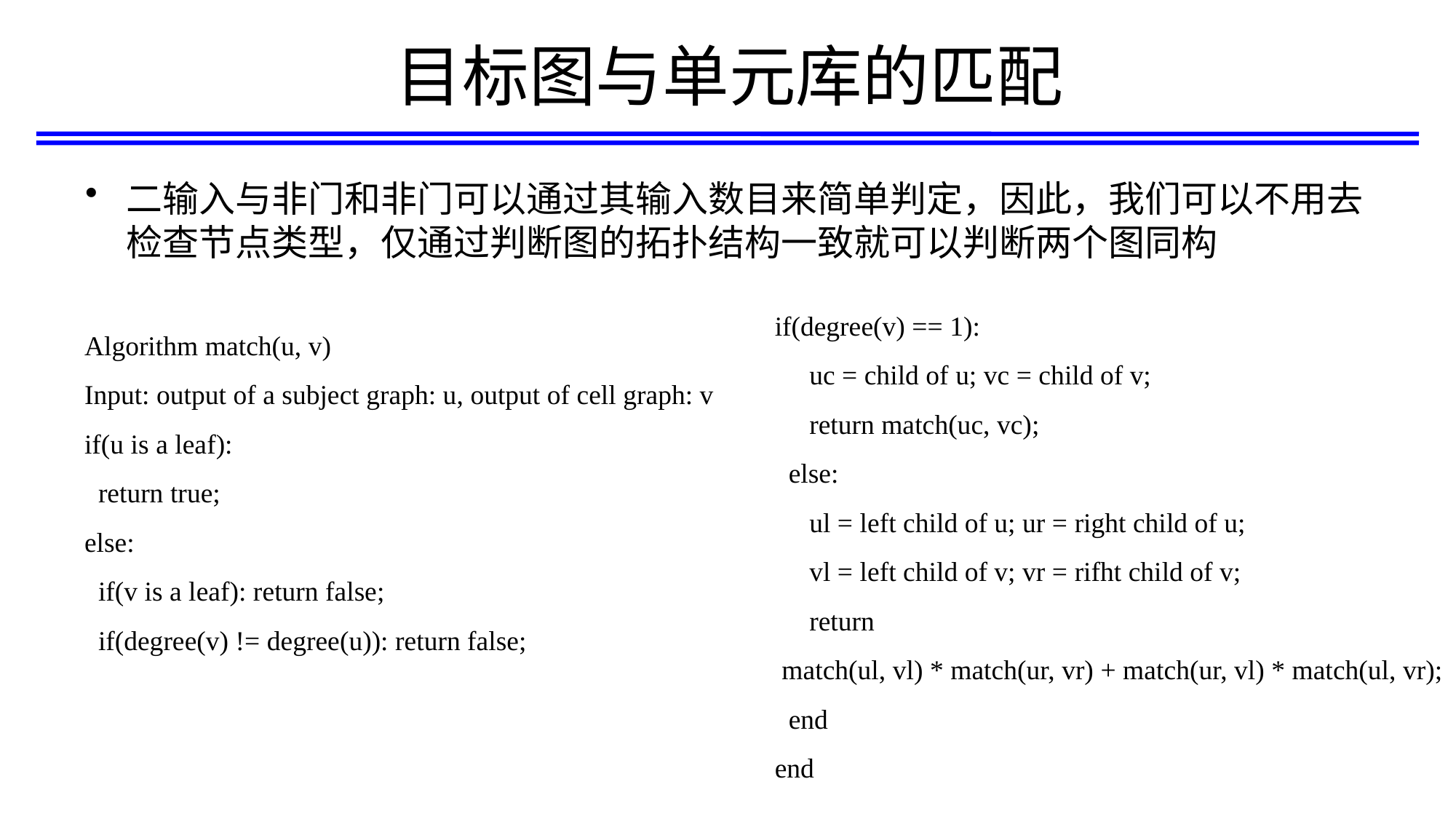

# 目标图与单元库的匹配
二输入与非门和非门可以通过其输入数目来简单判定，因此，我们可以不用去检查节点类型，仅通过判断图的拓扑结构一致就可以判断两个图同构
if(degree(v) == 1):
     uc = child of u; vc = child of v;
     return match(uc, vc);
  else:
     ul = left child of u; ur = right child of u;
     vl = left child of v; vr = rifht child of v;
     return
 match(ul, vl) * match(ur, vr) + match(ur, vl) * match(ul, vr);
  end
end
Algorithm match(u, v)
Input: output of a subject graph: u, output of cell graph: v
if(u is a leaf):
  return true;
else:
  if(v is a leaf): return false;
  if(degree(v) != degree(u)): return false;